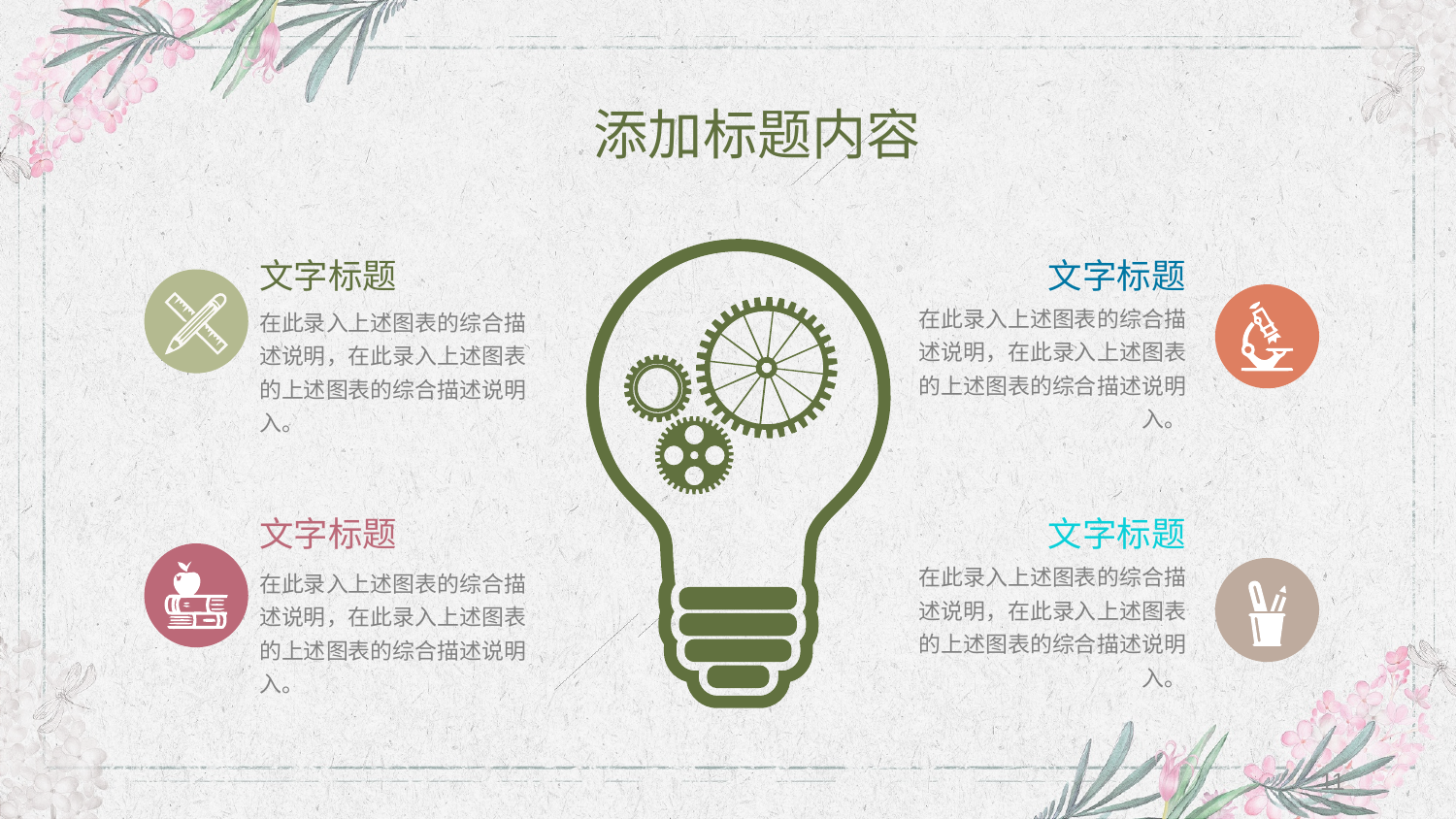

添加标题内容

文字标题
文字标题

在此录入上述图表的综合描述说明，在此录入上述图表的上述图表的综合描述说明入。
在此录入上述图表的综合描述说明，在此录入上述图表的上述图表的综合描述说明入。
文字标题
文字标题

在此录入上述图表的综合描述说明，在此录入上述图表的上述图表的综合描述说明入。
在此录入上述图表的综合描述说明，在此录入上述图表的上述图表的综合描述说明入。